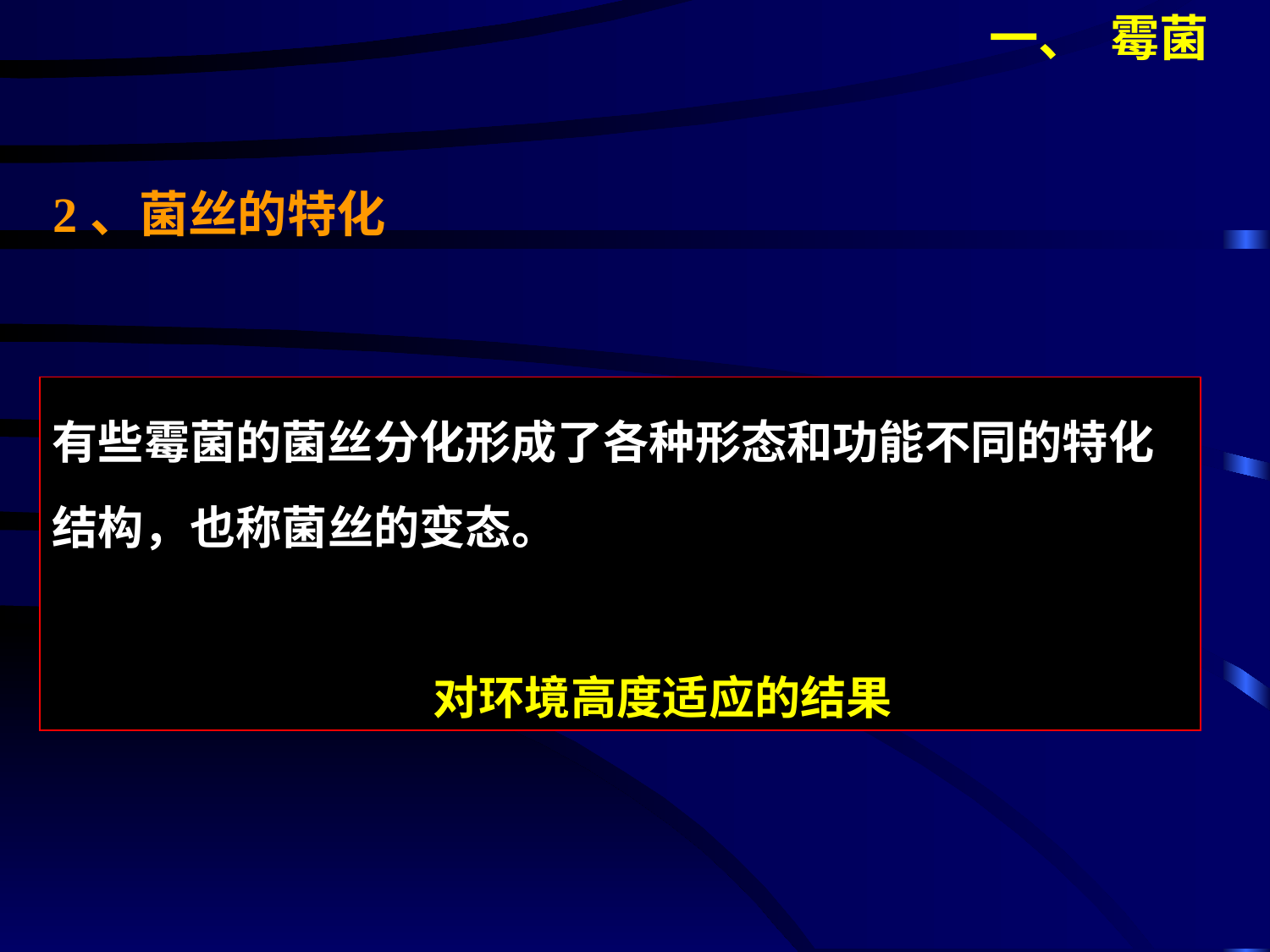

一、  霉菌
2、菌丝的特化
有些霉菌的菌丝分化形成了各种形态和功能不同的特化结构，也称菌丝的变态。

			对环境高度适应的结果